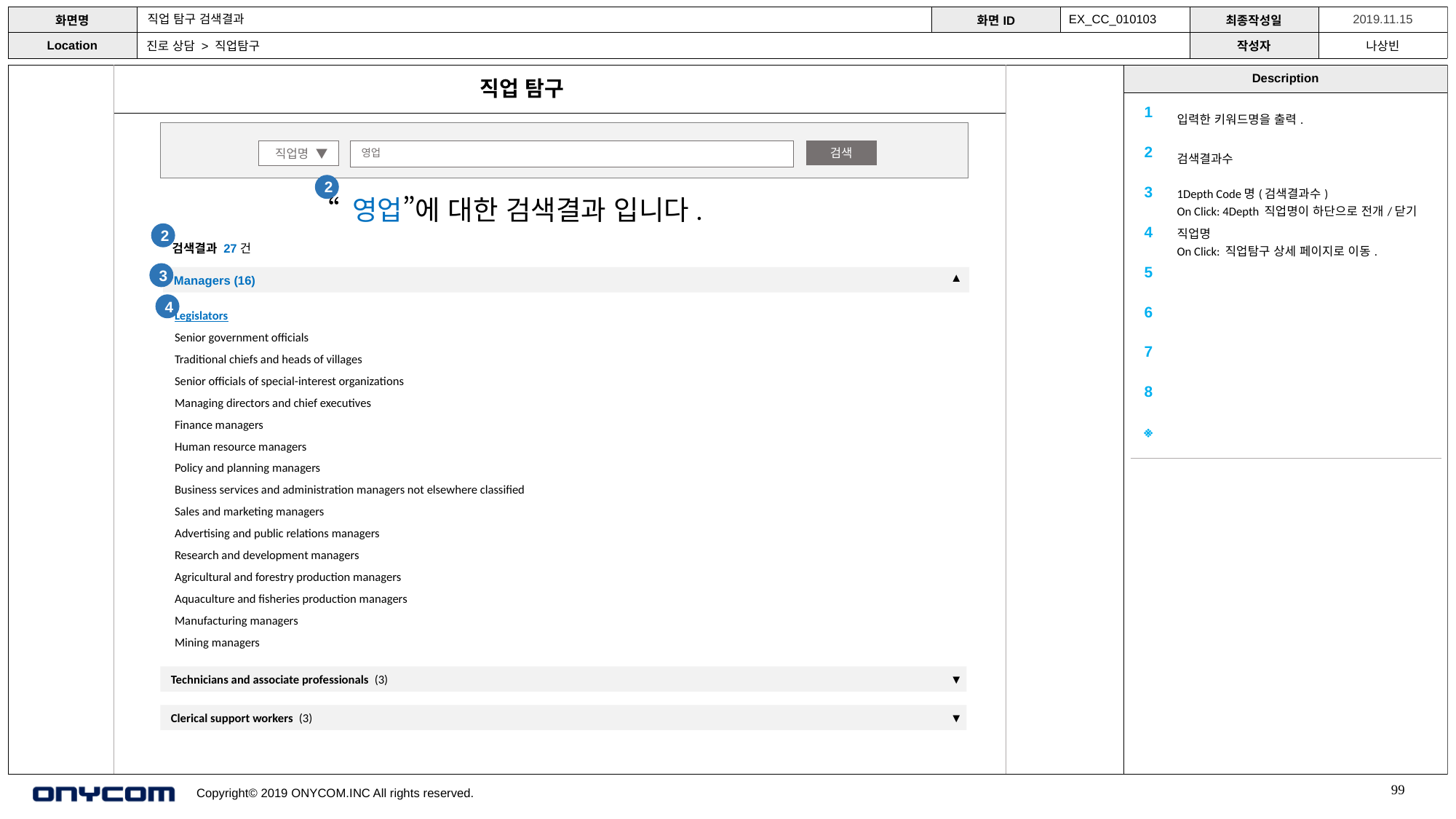

직업 탐구 검색결과
EX_CC_010103
진로 상담 > 직업탐구
직업 탐구
| 1 | 입력한 키워드명을 출력. |
| --- | --- |
| 2 | 검색결과수 |
| 3 | 1Depth Code명(검색결과수) On Click: 4Depth 직업명이 하단으로 전개/닫기 |
| 4 | 직업명 On Click: 직업탐구 상세 페이지로 이동. |
| 5 |  |
| 6 |  |
| 7 |  |
| 8 |  |
| ※ |  |

직업명  ▼
영업
검색
2
“ 영업”에 대한 검색결과 입니다.
2
검색결과 27건
3
▲
Managers (16)
4
Legislators
Senior government officials
Traditional chiefs and heads of villages
Senior officials of special-interest organizations
Managing directors and chief executives
Finance managers
Human resource managers
Policy and planning managers
Business services and administration managers not elsewhere classified
Sales and marketing managers
Advertising and public relations managers
Research and development managers
Agricultural and forestry production managers
Aquaculture and fisheries production managers
Manufacturing managers
Mining managers
▼
Technicians and associate professionals  (3)
▼
Clerical support workers  (3)
99